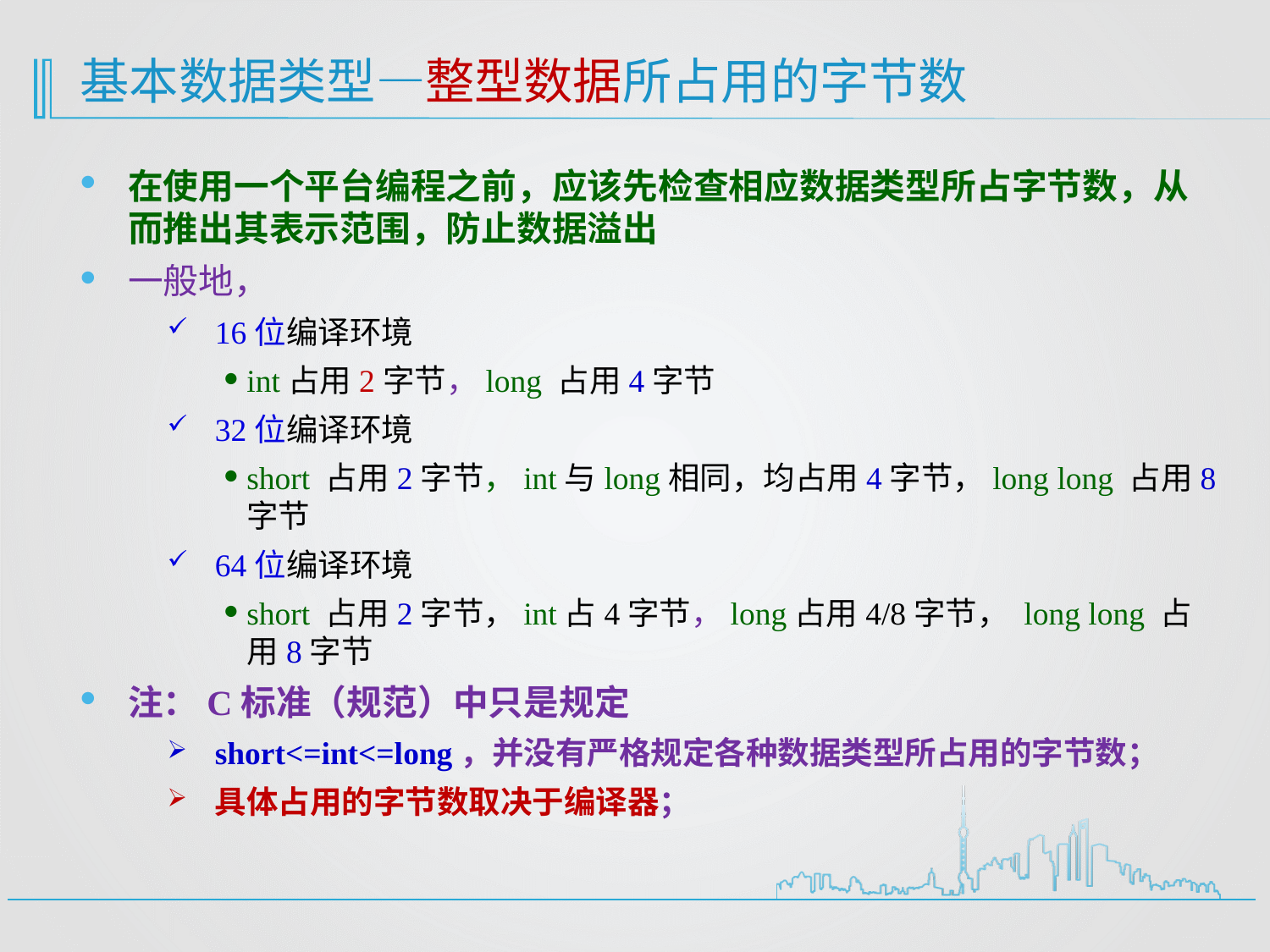

# 基本数据类型—整型数据所占用的字节数
在使用一个平台编程之前，应该先检查相应数据类型所占字节数，从而推出其表示范围，防止数据溢出
一般地，
16位编译环境
int占用2字节，long 占用4字节
32位编译环境
short 占用2字节，int与long相同，均占用4字节，long long 占用8字节
64位编译环境
short 占用2字节，int占4字节，long占用4/8字节， long long 占用8字节
注：C标准（规范）中只是规定
short<=int<=long，并没有严格规定各种数据类型所占用的字节数；
具体占用的字节数取决于编译器；